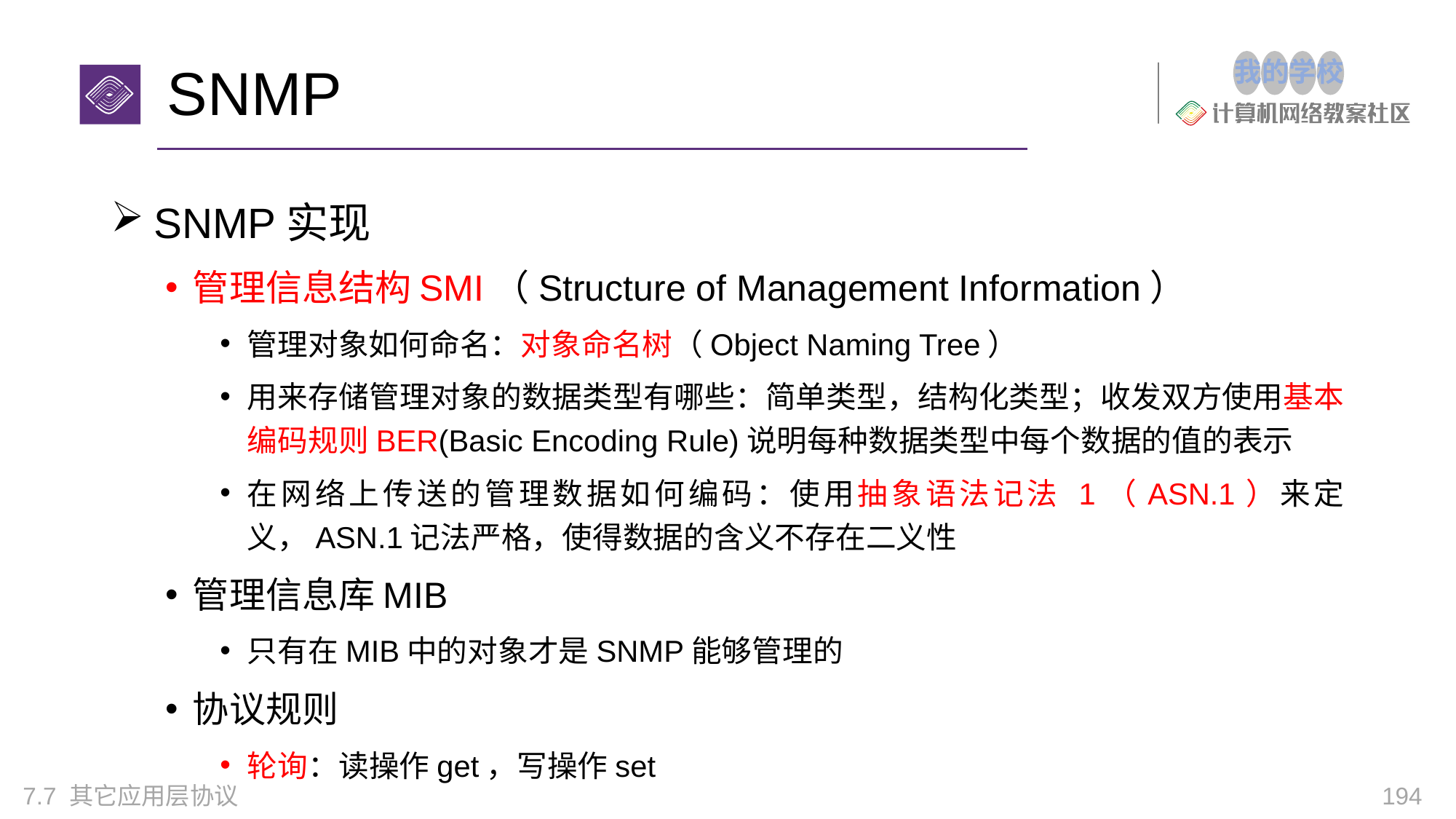

# SNMP
SNMP实现
管理信息结构SMI（Structure of Management Information）
管理对象如何命名：对象命名树（Object Naming Tree）
用来存储管理对象的数据类型有哪些：简单类型，结构化类型；收发双方使用基本编码规则BER(Basic Encoding Rule)说明每种数据类型中每个数据的值的表示
在网络上传送的管理数据如何编码：使用抽象语法记法 1（ASN.1）来定义，ASN.1记法严格，使得数据的含义不存在二义性
管理信息库MIB
只有在MIB中的对象才是SNMP能够管理的
协议规则
轮询：读操作get，写操作set
194
7.7 其它应用层协议